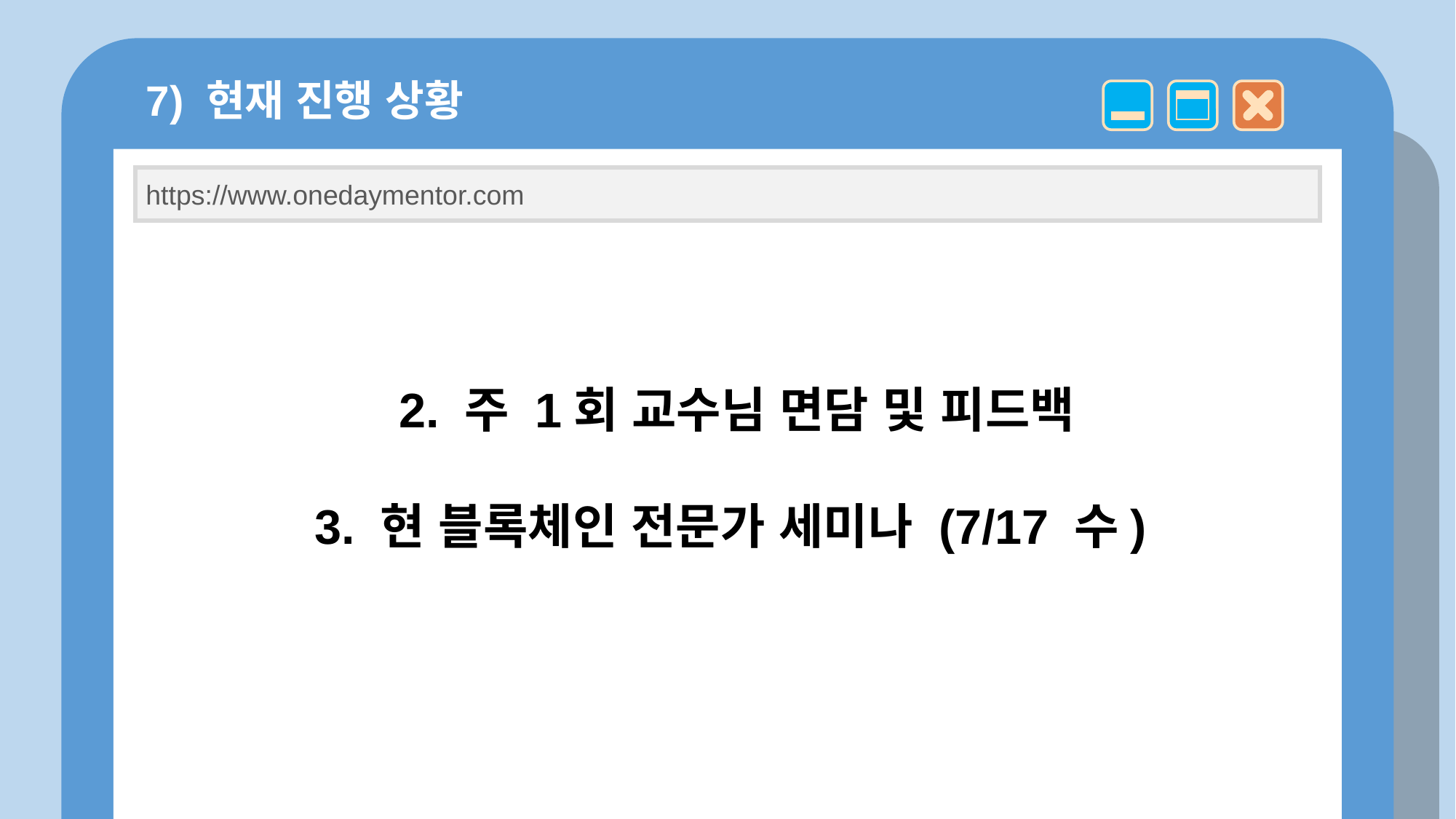

7) 현재 진행 상황

https://www.onedaymentor.com
2. 주 1회 교수님 면담 및 피드백

3. 현 블록체인 전문가 세미나 (7/17 수)